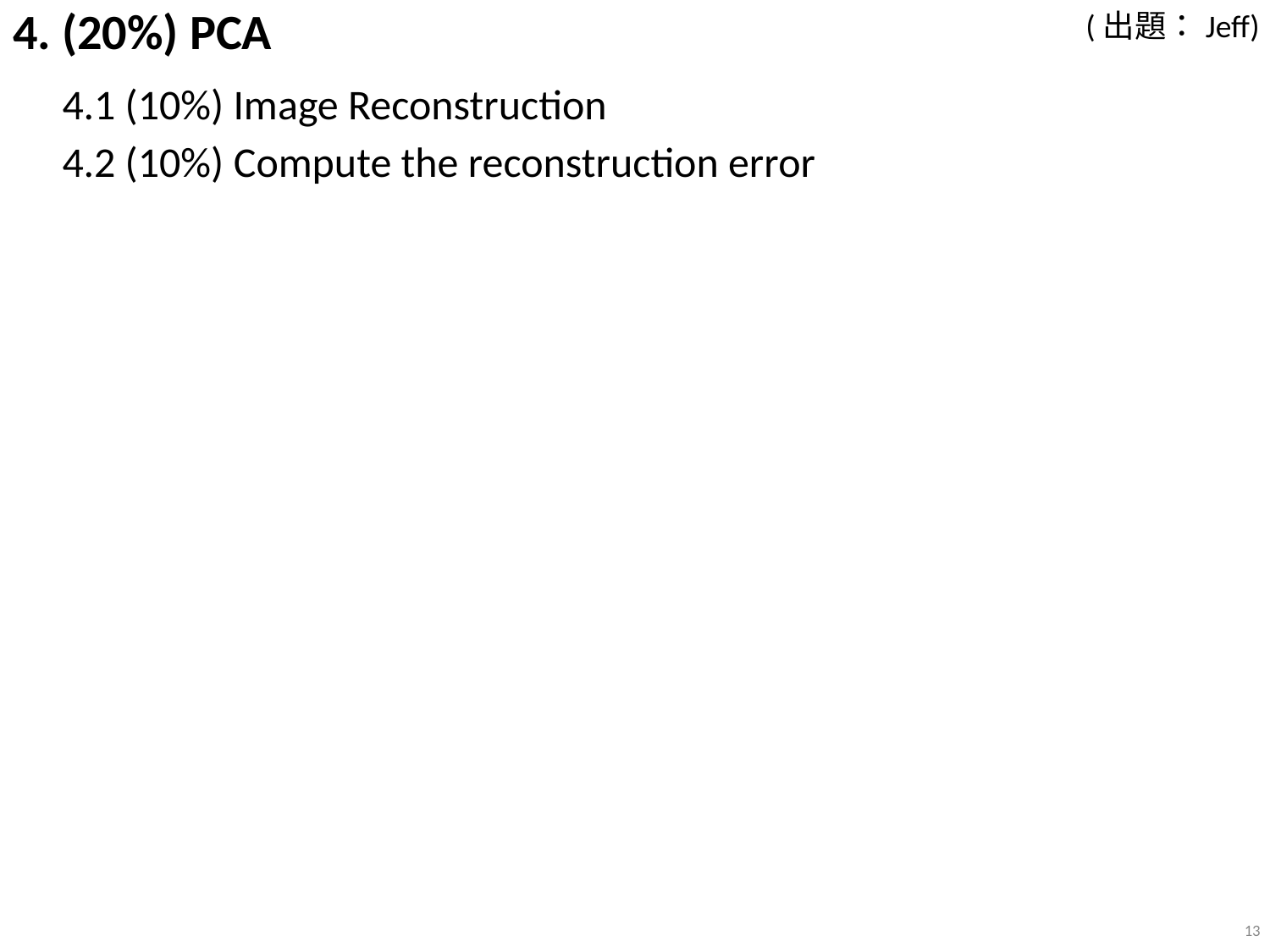

# 4. (20%) PCA
(出題：Jeff)
4.1 (10%) Image Reconstruction
4.2 (10%) Compute the reconstruction error
13